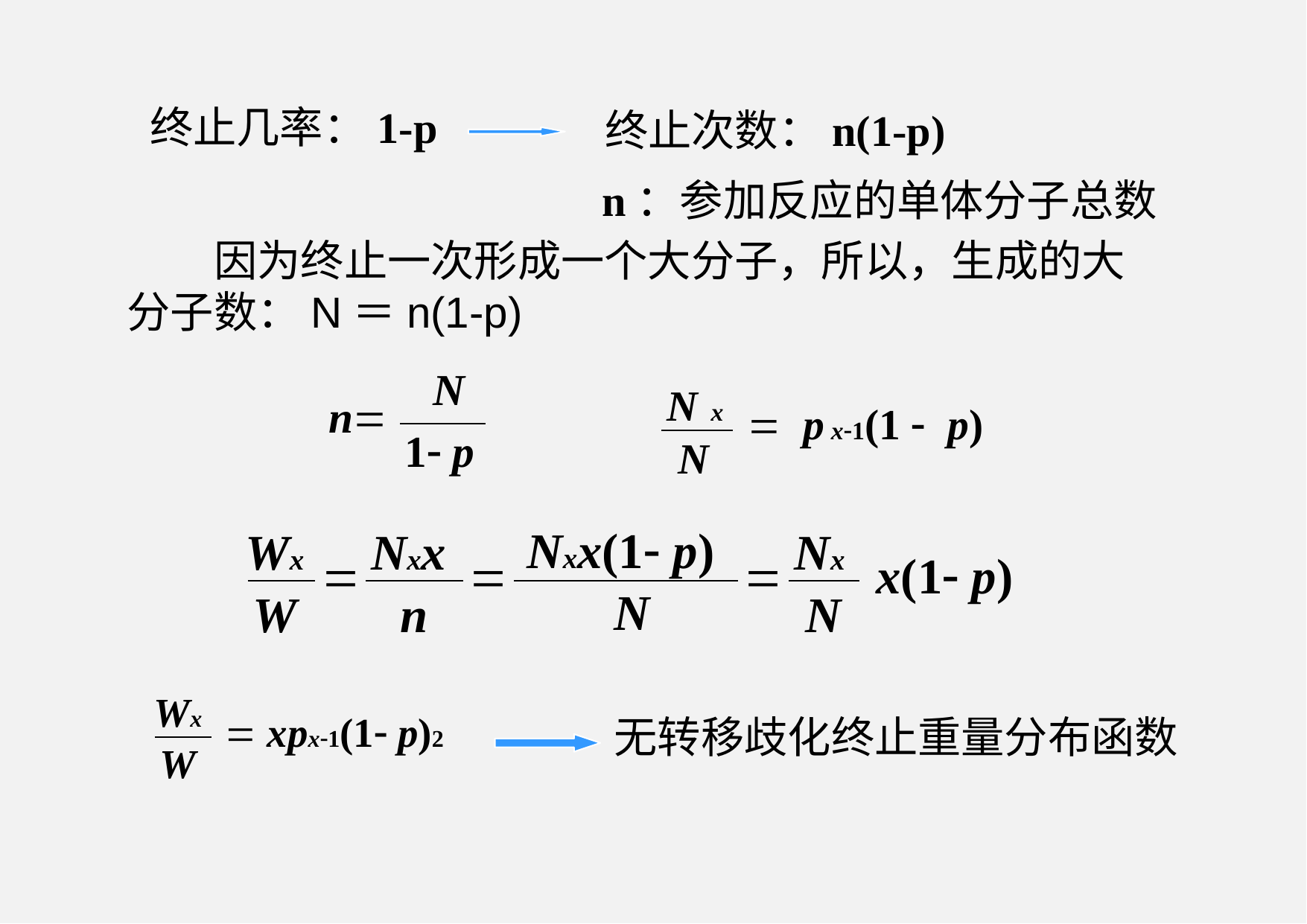

终止几率：1-p
终止次数：n(1-p)

		n：参加反应的单体分子总数

	因为终止一次形成一个大分子，所以，生成的大
分子数：N＝n(1-p)
	N
1− p
N  x
	N
n=
=  p x−1(1 −  p)

Nxx(1− p)

	N
Wx

	W
Nxx

	n
Nx

	N
=
=
=
x(1− p)

Wx
	W
= xpx−1(1− p)2
无转移歧化终止重量分布函数